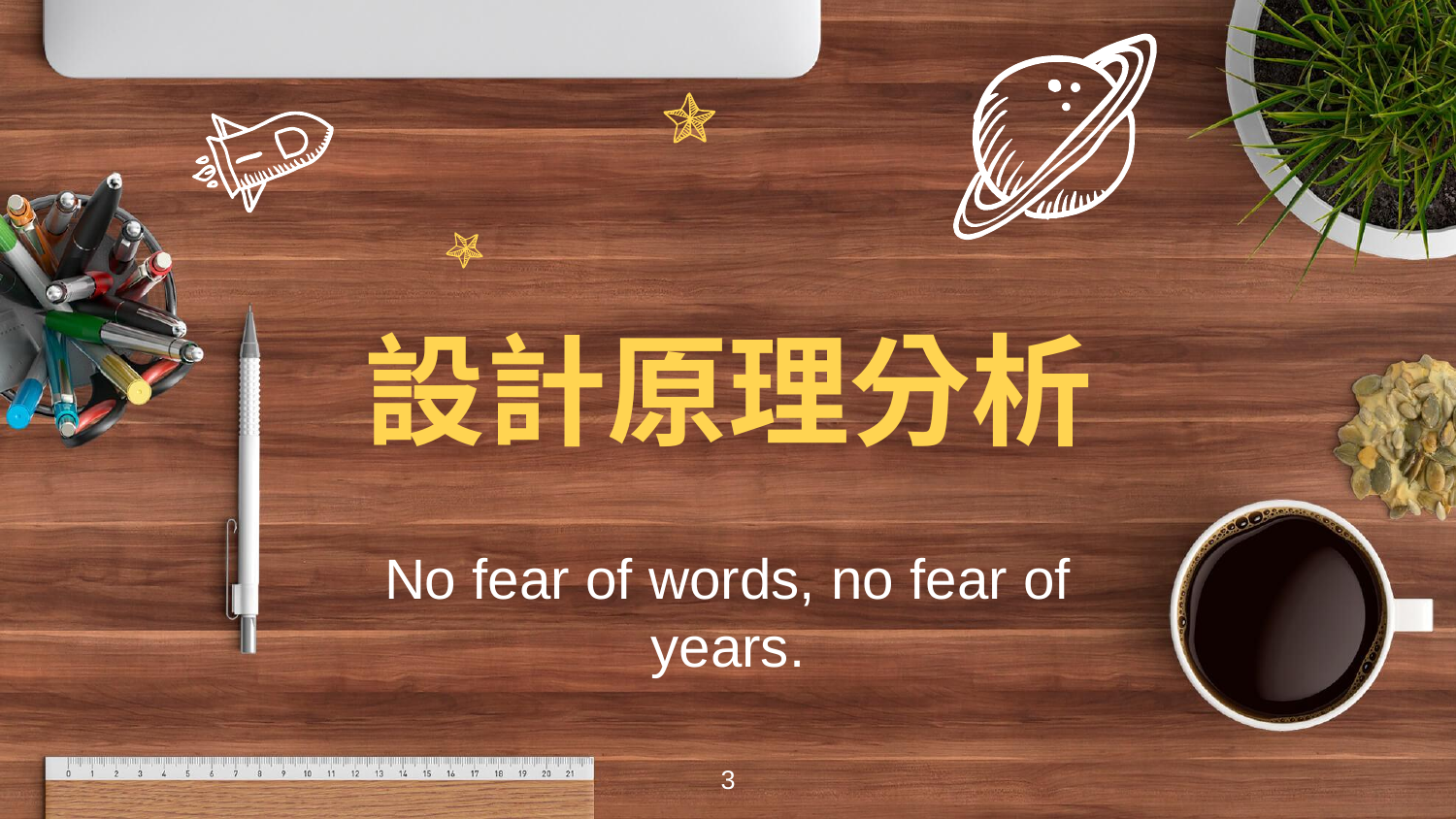

設計原理分析
No fear of words, no fear of years.
3